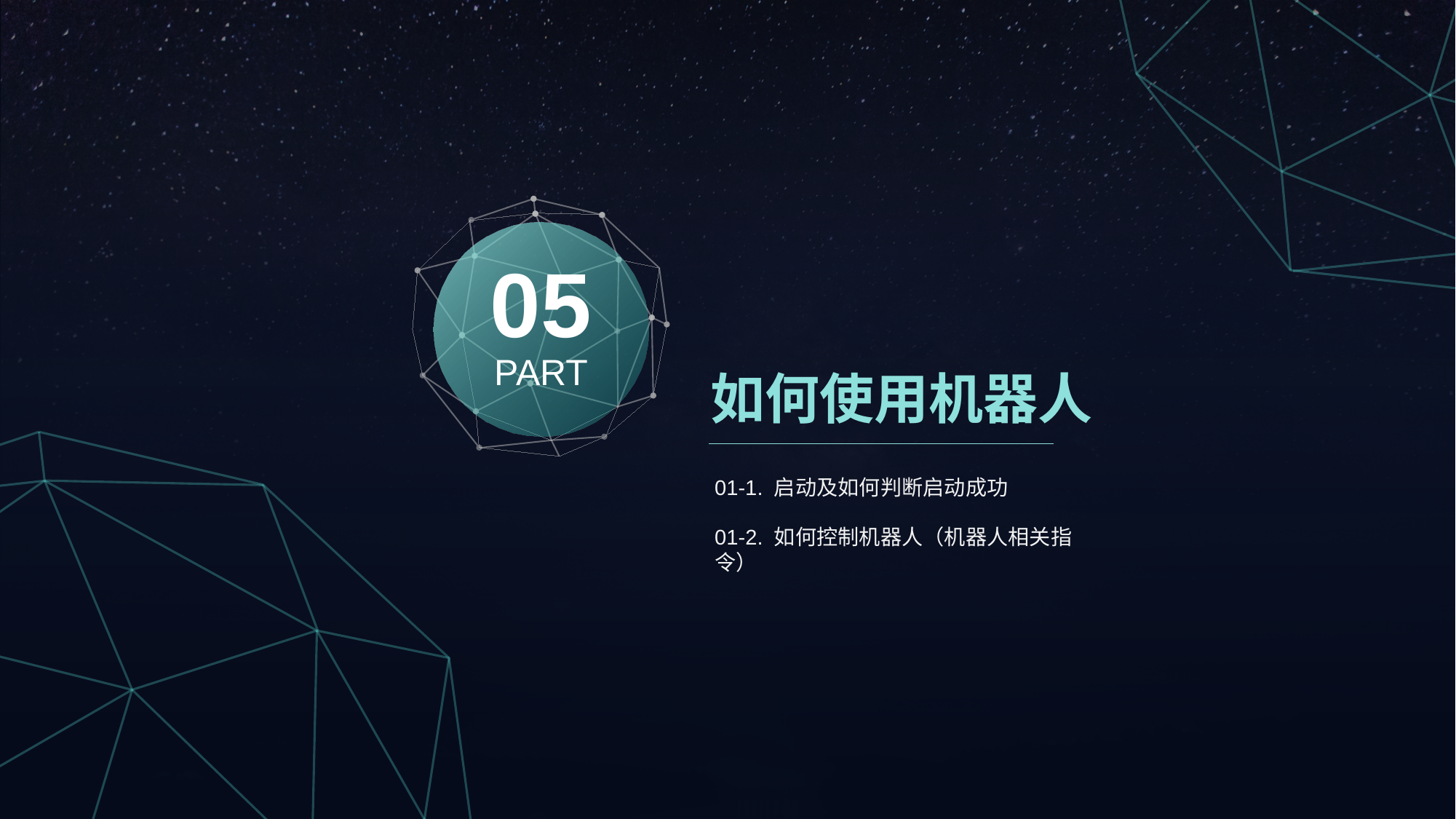

05
PART
如何使用机器人

01-1. 启动及如何判断启动成功
01-2. 如何控制机器人（机器人相关指令）